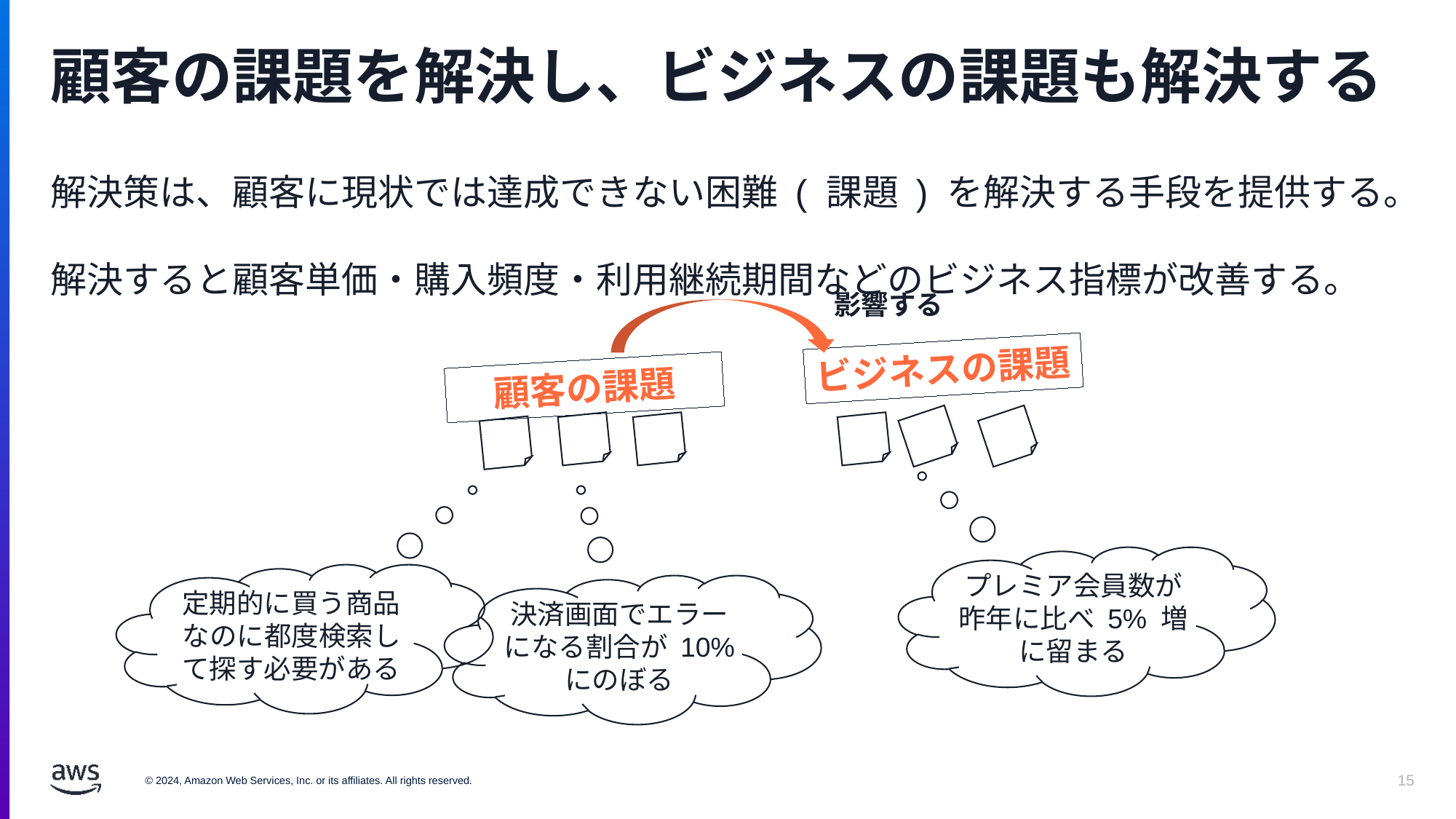

# 顧客の課題を解決し、ビジネスの課題も解決する
解決策は、顧客に現状では達成できない困難 ( 課題 ) を解決する手段を提供する。
解決すると顧客単価・購入頻度・利用継続期間などのビジネス指標が改善する。
影響する

ビジネスの課題
顧客の課題

プレミア会員数が昨年に比べ 5% 増に留まる
定期的に買う商品なのに都度検索して探す必要がある
決済画面でエラーになる割合が 10% にのぼる
15